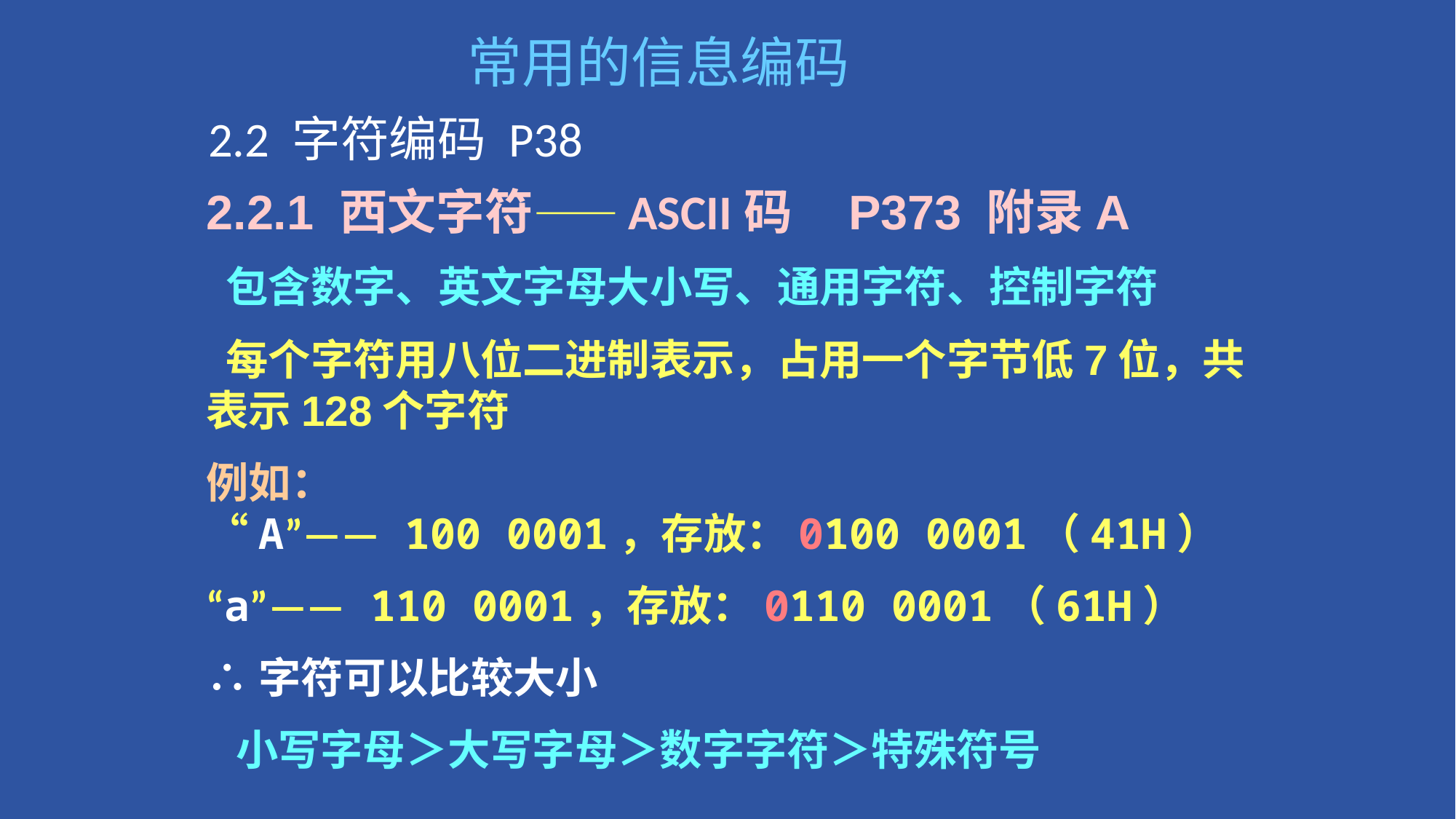

常用的信息编码
2.2 字符编码 P38
2.2.1 西文字符——ASCII码    P373 附录A
 包含数字、英文字母大小写、通用字符、控制字符
 每个字符用八位二进制表示，占用一个字节低7位，共表示128个字符
例如：
“A”—— 100 0001，存放：0100 0001（41H）
“a”—— 110 0001，存放：0110 0001（61H）
∴字符可以比较大小
  小写字母＞大写字母＞数字字符＞特殊符号
77